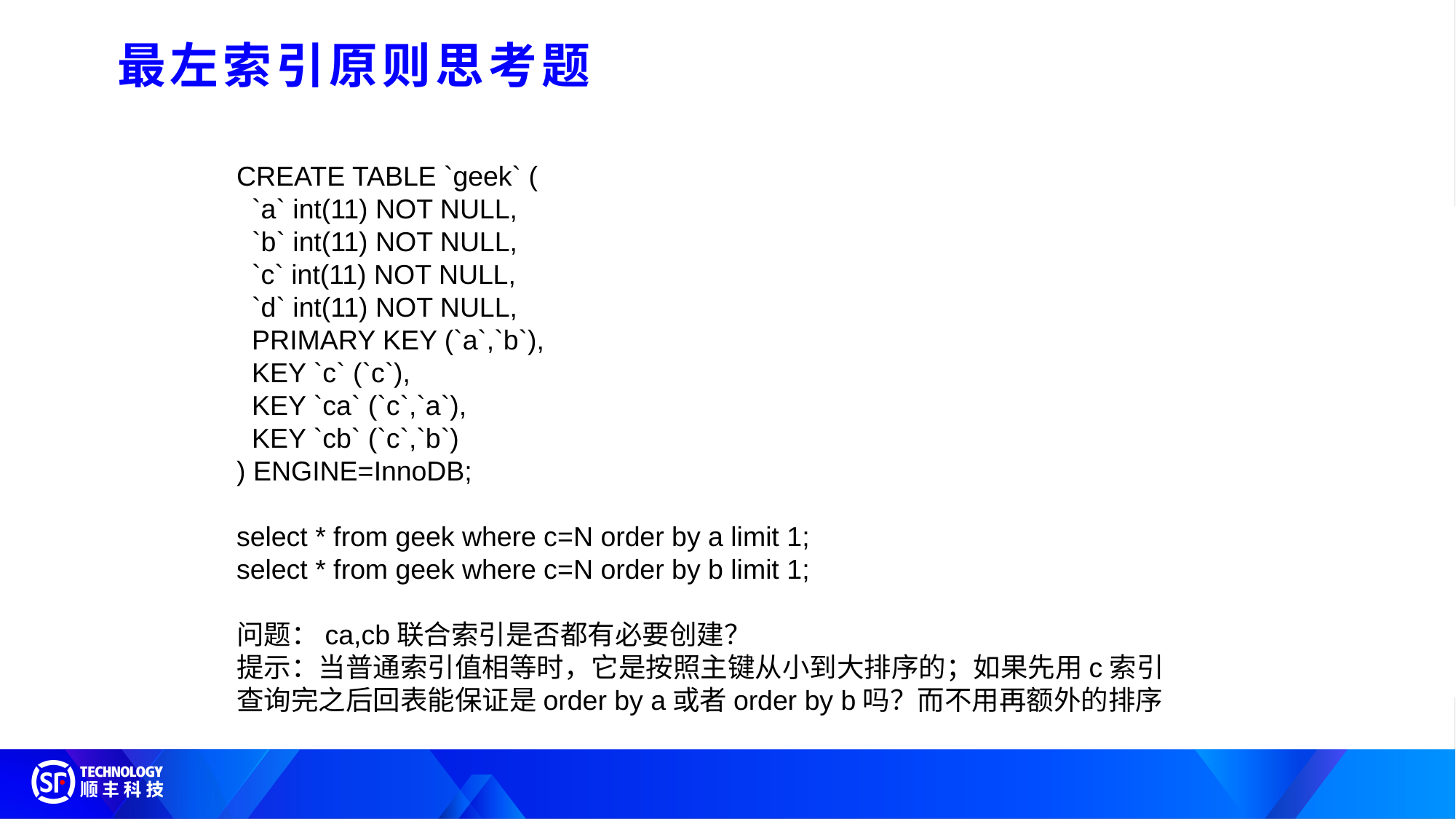

最左索引原则思考题
CREATE TABLE `geek` (
  `a` int(11) NOT NULL,
  `b` int(11) NOT NULL,
  `c` int(11) NOT NULL,
  `d` int(11) NOT NULL,
  PRIMARY KEY (`a`,`b`),
  KEY `c` (`c`),
  KEY `ca` (`c`,`a`),
  KEY `cb` (`c`,`b`)
) ENGINE=InnoDB;

select * from geek where c=N order by a limit 1;
select * from geek where c=N order by b limit 1;

问题：ca,cb联合索引是否都有必要创建？
提示：当普通索引值相等时，它是按照主键从小到大排序的；如果先用c索引查询完之后回表能保证是order by a或者order by b吗？而不用再额外的排序